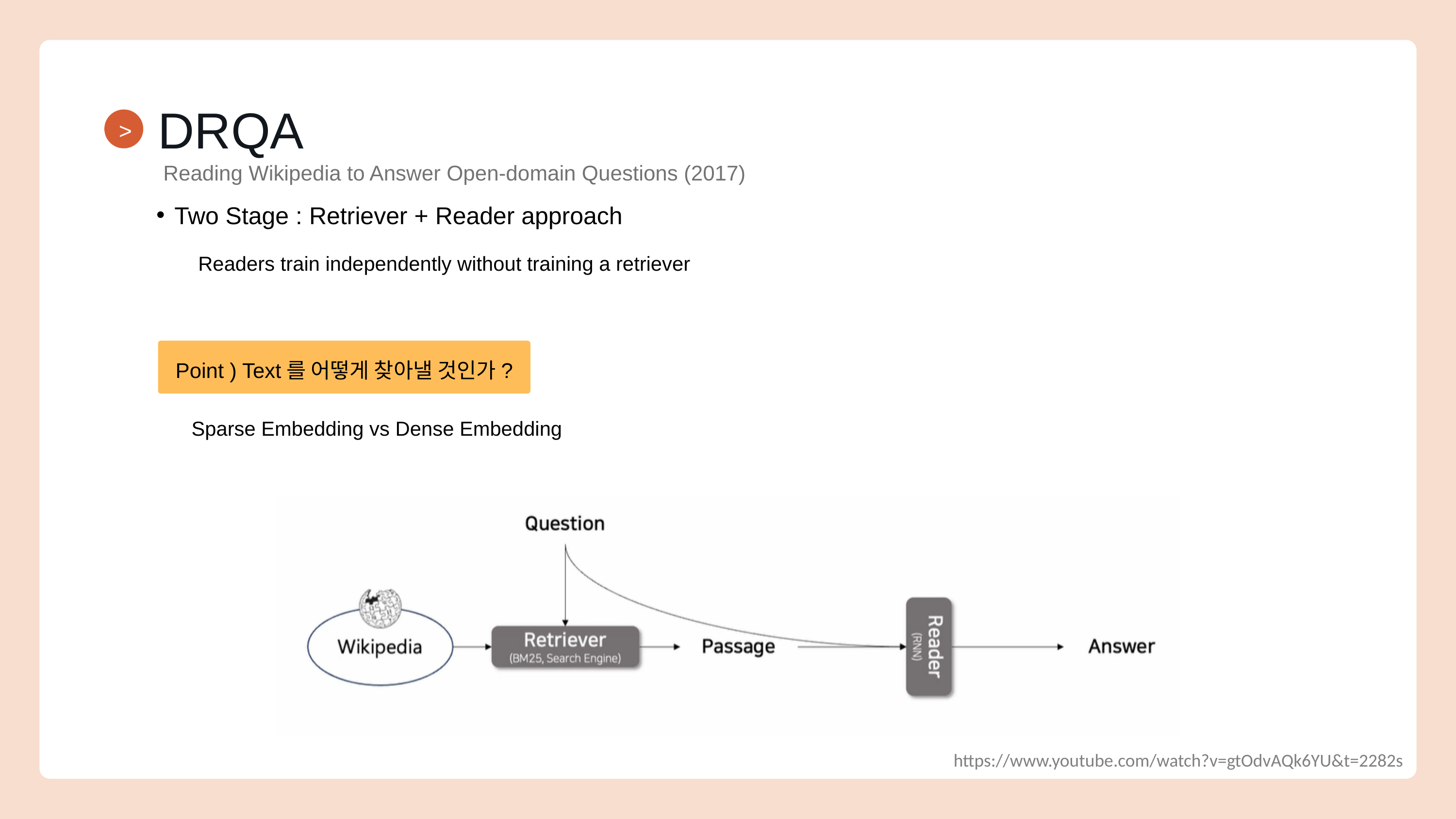

DRQA

>
Reading Wikipedia to Answer Open-domain Questions (2017)

Two Stage : Retriever + Reader approach
Readers train independently without training a retriever

Point ) Text를 어떻게 찾아낼 것인가?
Sparse Embedding vs Dense Embedding

https://www.youtube.com/watch?v=gtOdvAQk6YU&t=2282s